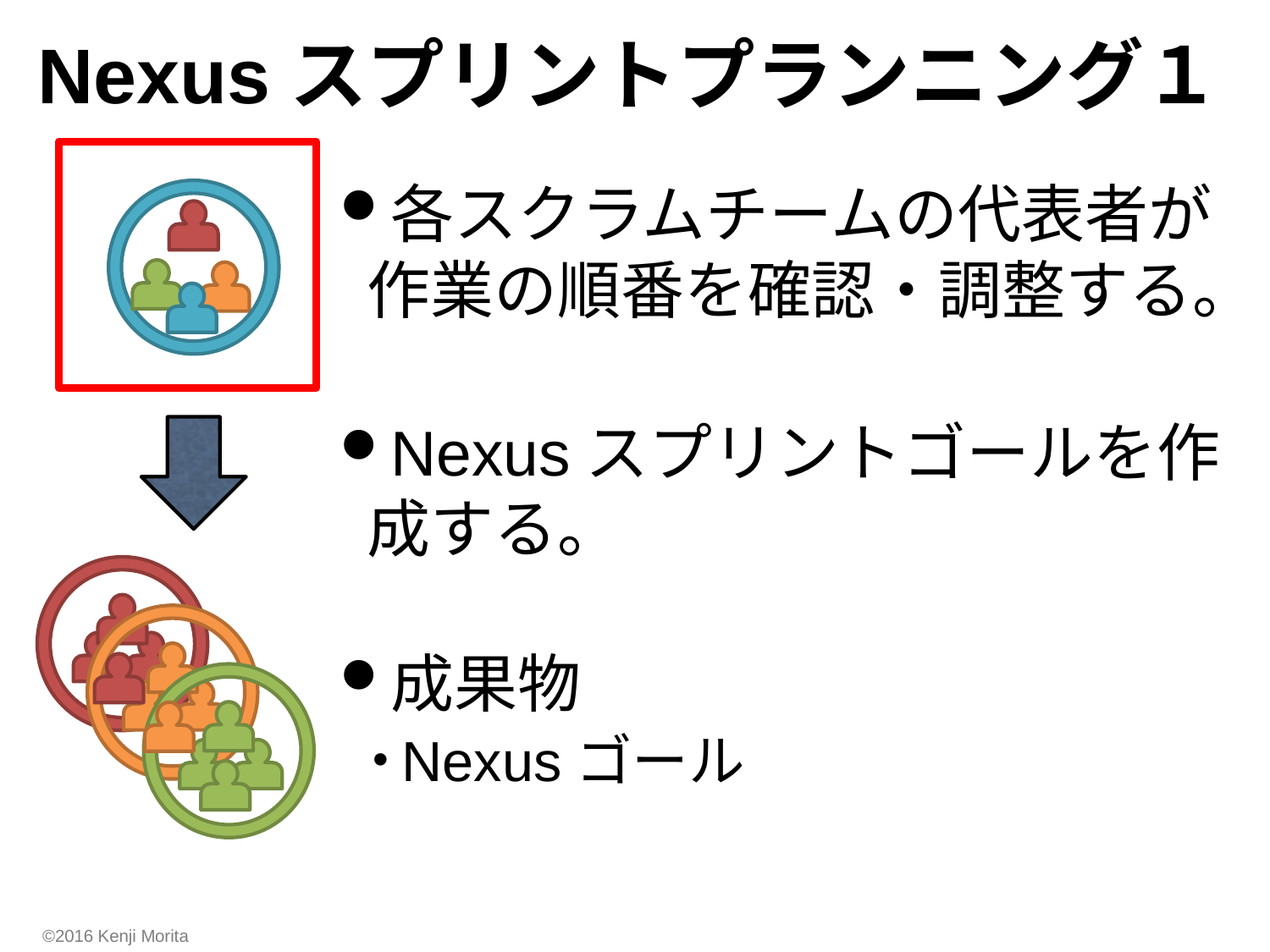

# Nexusスプリントプランニング１

各スクラムチームの代表者が作業の順番を確認・調整する。

Nexusスプリントゴールを作成する。

成果物
Nexusゴール